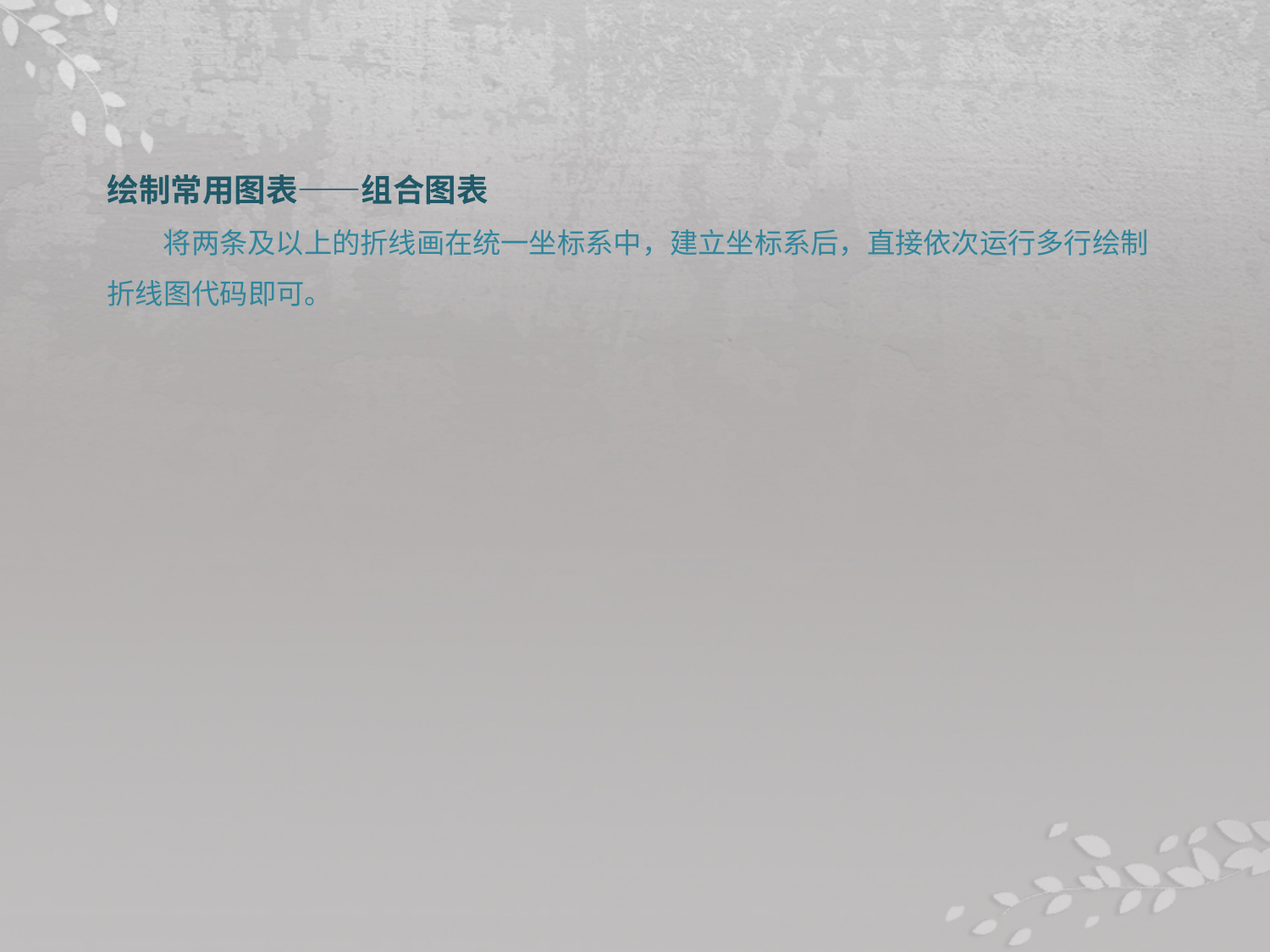

绘制常用图表——组合图表
将两条及以上的折线画在统一坐标系中，建立坐标系后，直接依次运行多行绘制折线图代码即可。